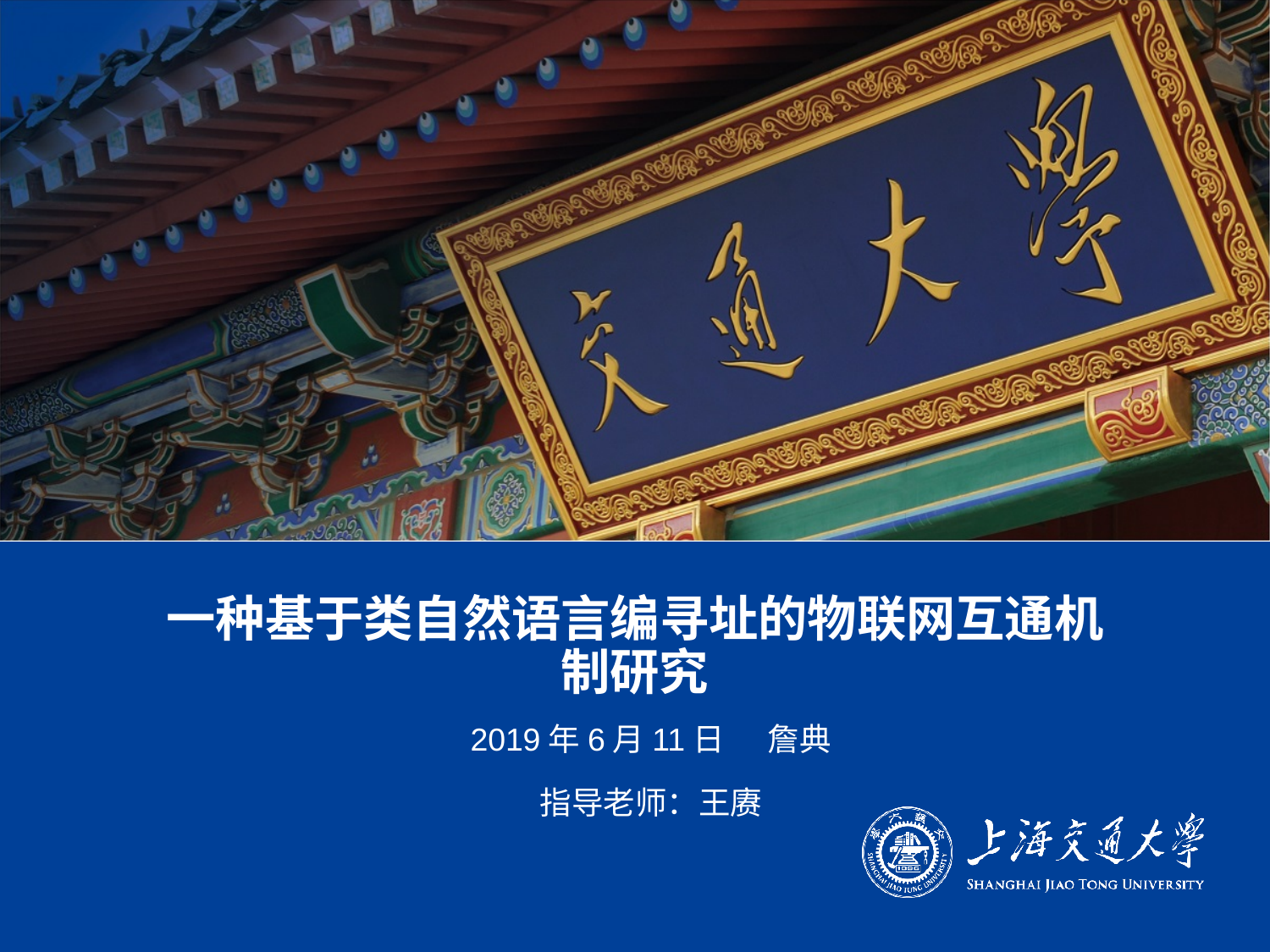

# 一种基于类自然语言编寻址的物联网互通机制研究
2019年6月11日      詹典
指导老师：王赓